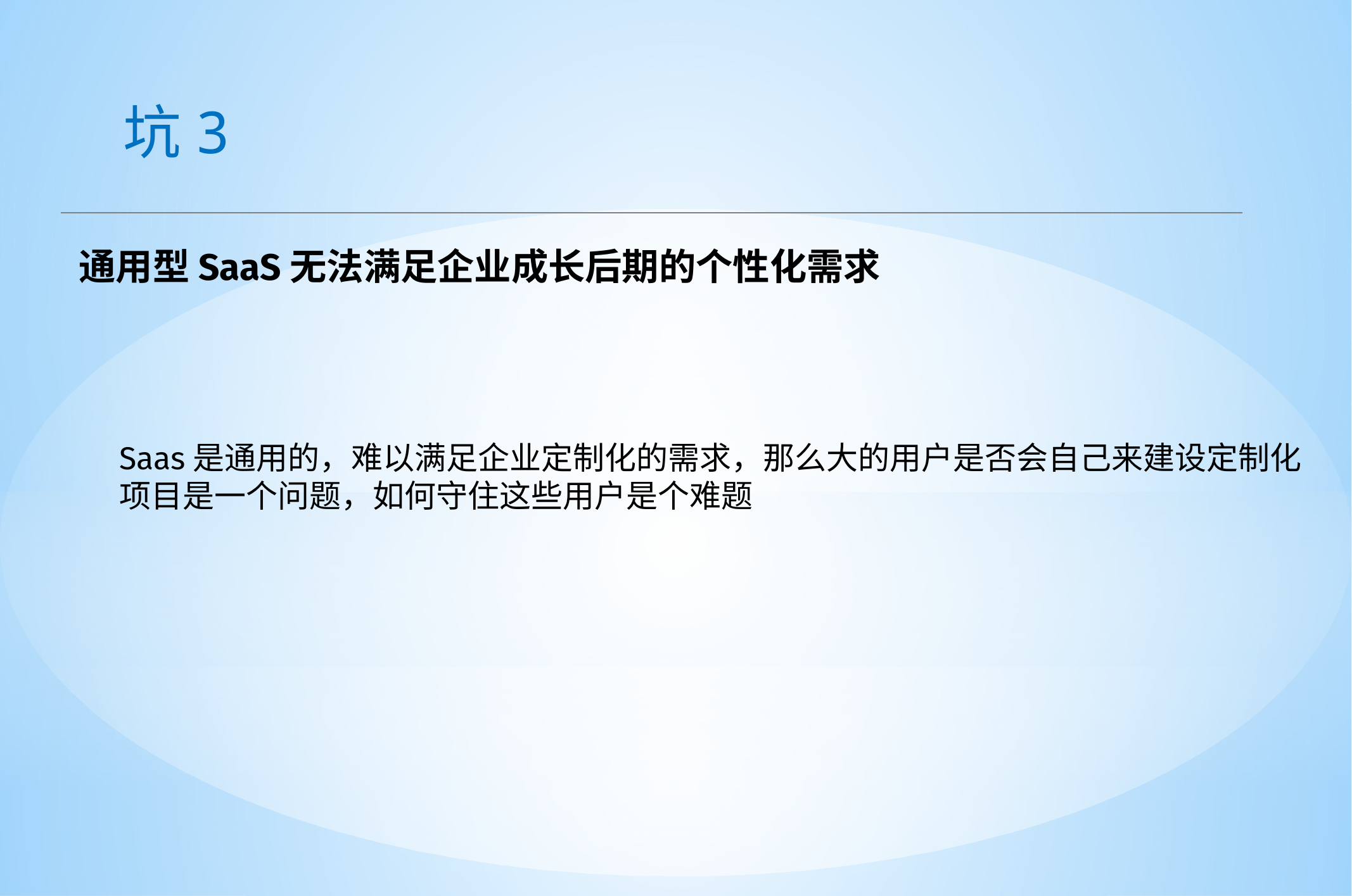

坑3
通用型SaaS无法满足企业成长后期的个性化需求
Saas是通用的，难以满足企业定制化的需求，那么大的用户是否会自己来建设定制化
项目是一个问题，如何守住这些用户是个难题